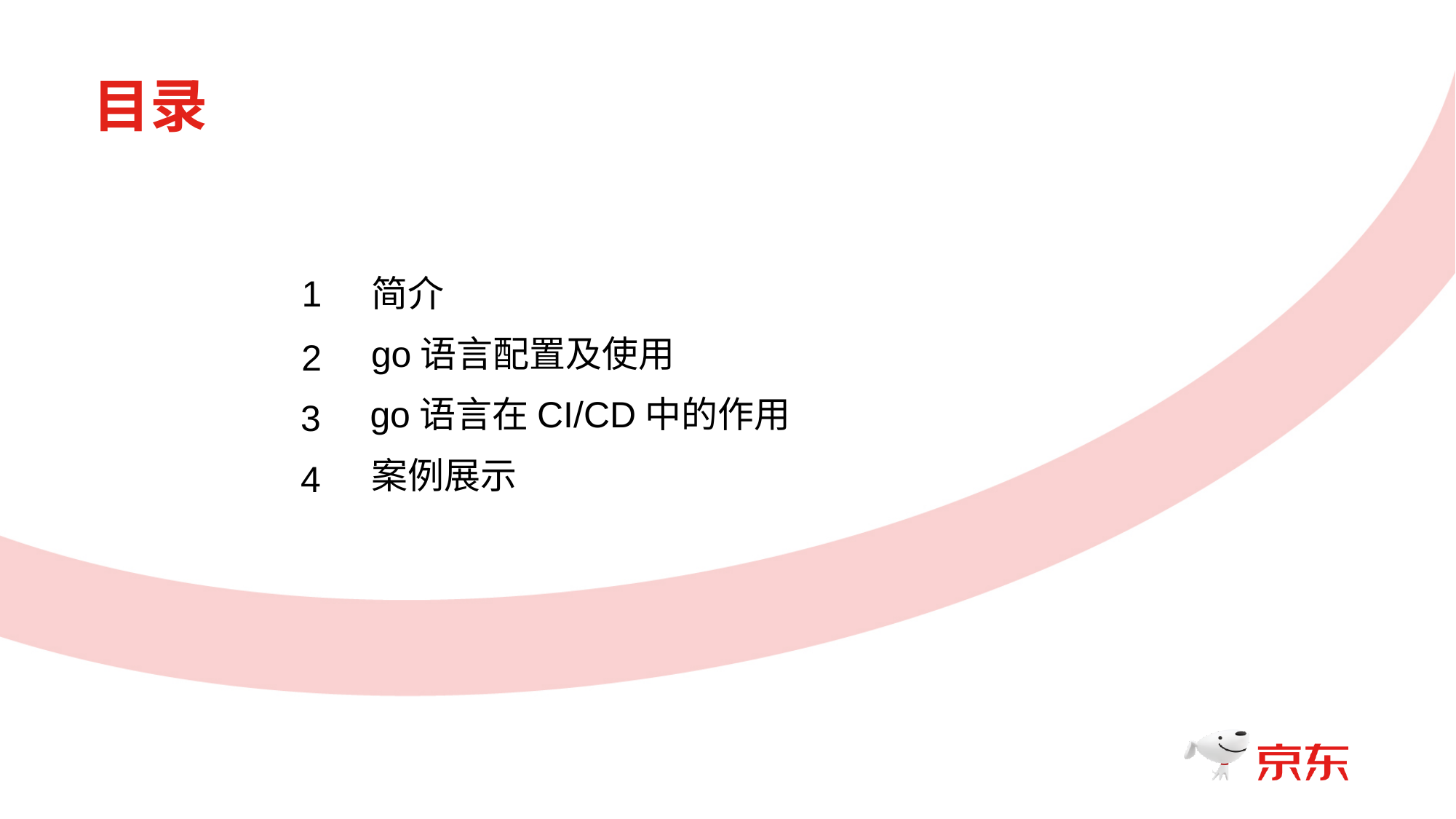

目录
1
简介
go语言配置及使用
2
go语言在CI/CD中的作用

3
案例展示
4